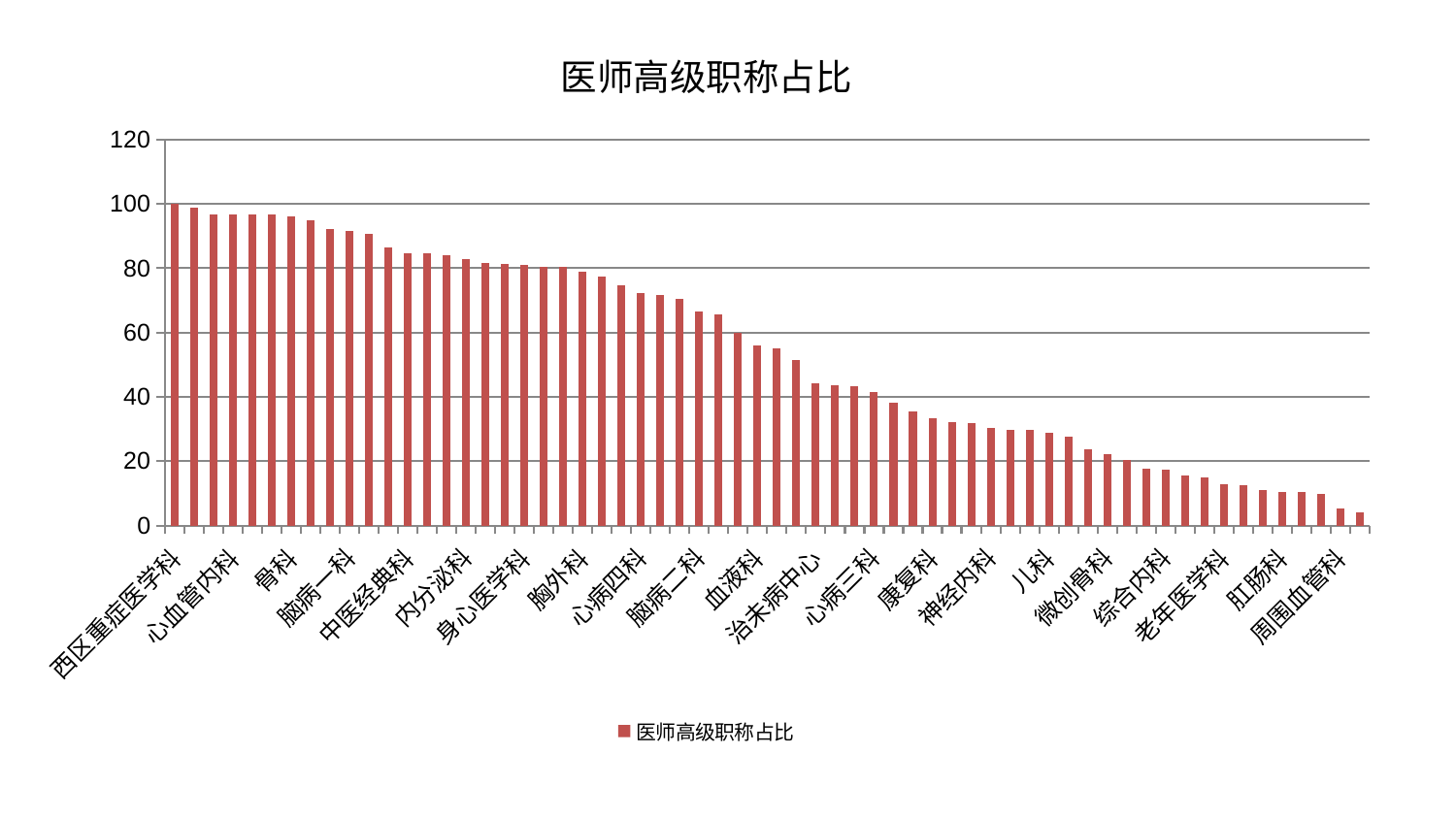

### Chart: 医师高级职称占比

| Category | 医师高级职称占比 |
|---|---|
| 西区重症医学科 | 100.0 |
| 中医外治中心 | 98.8345662705476 |
| 肝胆外科 | 96.88047420065044 |
| 心血管内科 | 96.87417153679624 |
| 小儿骨科 | 96.78420242140285 |
| 产科 | 96.69281135328801 |
| 骨科 | 96.15286944616678 |
| 乳腺甲状腺外科 | 94.83267618919287 |
| 肿瘤内科 | 92.14711786171834 |
| 脑病一科 | 91.70468224923877 |
| 医院 | 90.5848940675517 |
| 美容皮肤科 | 86.38747265056902 |
| 中医经典科 | 84.72976333362385 |
| 显微骨科 | 84.64109701703067 |
| 皮肤科 | 83.99081710678098 |
| 内分泌科 | 82.86855989269041 |
| 男科 | 81.51835175529233 |
| 针灸科 | 81.1981483568501 |
| 身心医学科 | 81.06891253612542 |
| 推拿科 | 80.46229067768998 |
| 小儿推拿科 | 80.30868093993284 |
| 胸外科 | 78.93108401048383 |
| 耳鼻喉科 | 77.40862129400031 |
| 妇二科 | 74.85760105353998 |
| 心病四科 | 72.39296705307852 |
| 呼吸内科 | 71.57596762186218 |
| 脊柱骨科 | 70.33764503508026 |
| 脑病二科 | 66.5021057388791 |
| 肝病科 | 65.64984326988295 |
| 肾病科 | 59.976592052257644 |
| 血液科 | 56.00296183439983 |
| 创伤骨科 | 55.179045214418 |
| 东区重症医学科 | 51.392073997295235 |
| 治未病中心 | 44.24076301892565 |
| 肾脏内科 | 43.715525532755656 |
| 心病一科 | 43.32723178971403 |
| 心病三科 | 41.50332963789082 |
| 口腔科 | 38.150647718710275 |
| 运动损伤骨科 | 35.44950265230495 |
| 康复科 | 33.252027577277346 |
| 脑病三科 | 32.10975536157018 |
| 妇科妇二科合并 | 31.924740295316763 |
| 神经内科 | 30.46385127914934 |
| 泌尿外科 | 29.646748535358967 |
| 重症医学科 | 29.61927744900566 |
| 儿科 | 28.894232923194068 |
| 关节骨科 | 27.688334131149826 |
| 脾胃病科 | 23.64169172046591 |
| 微创骨科 | 22.067732215364682 |
| 眼科 | 20.312656220968456 |
| 东区肾病科 | 17.706544967093137 |
| 综合内科 | 17.2422520491118 |
| 风湿病科 | 15.683720624267993 |
| 脾胃科消化科合并 | 15.061459624736425 |
| 老年医学科 | 12.791353771985454 |
| 心病二科 | 12.425604470967063 |
| 普通外科 | 11.090558261466757 |
| 肛肠科 | 10.313498251559322 |
| 神经外科 | 10.285350909579725 |
| 妇科 | 9.726398694032177 |
| 周围血管科 | 5.351101639437672 |
| 消化内科 | 4.159839768692762 |
182